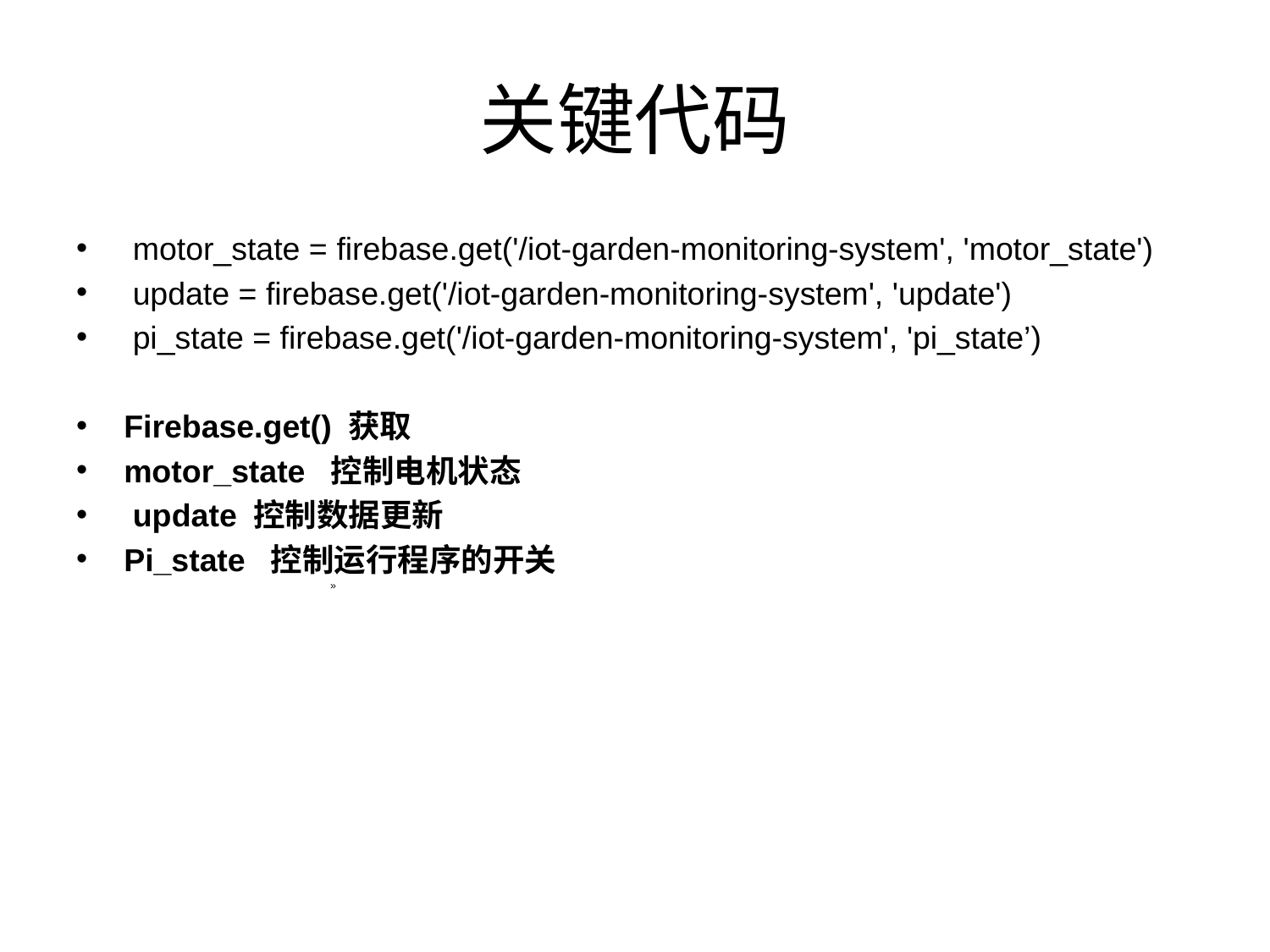

# 关键代码
 motor_state = firebase.get('/iot-garden-monitoring-system', 'motor_state')
 update = firebase.get('/iot-garden-monitoring-system', 'update')
 pi_state = firebase.get('/iot-garden-monitoring-system', 'pi_state’)

Firebase.get() 获取
motor_state  控制电机状态
 update 控制数据更新
Pi_state  控制运行程序的开关